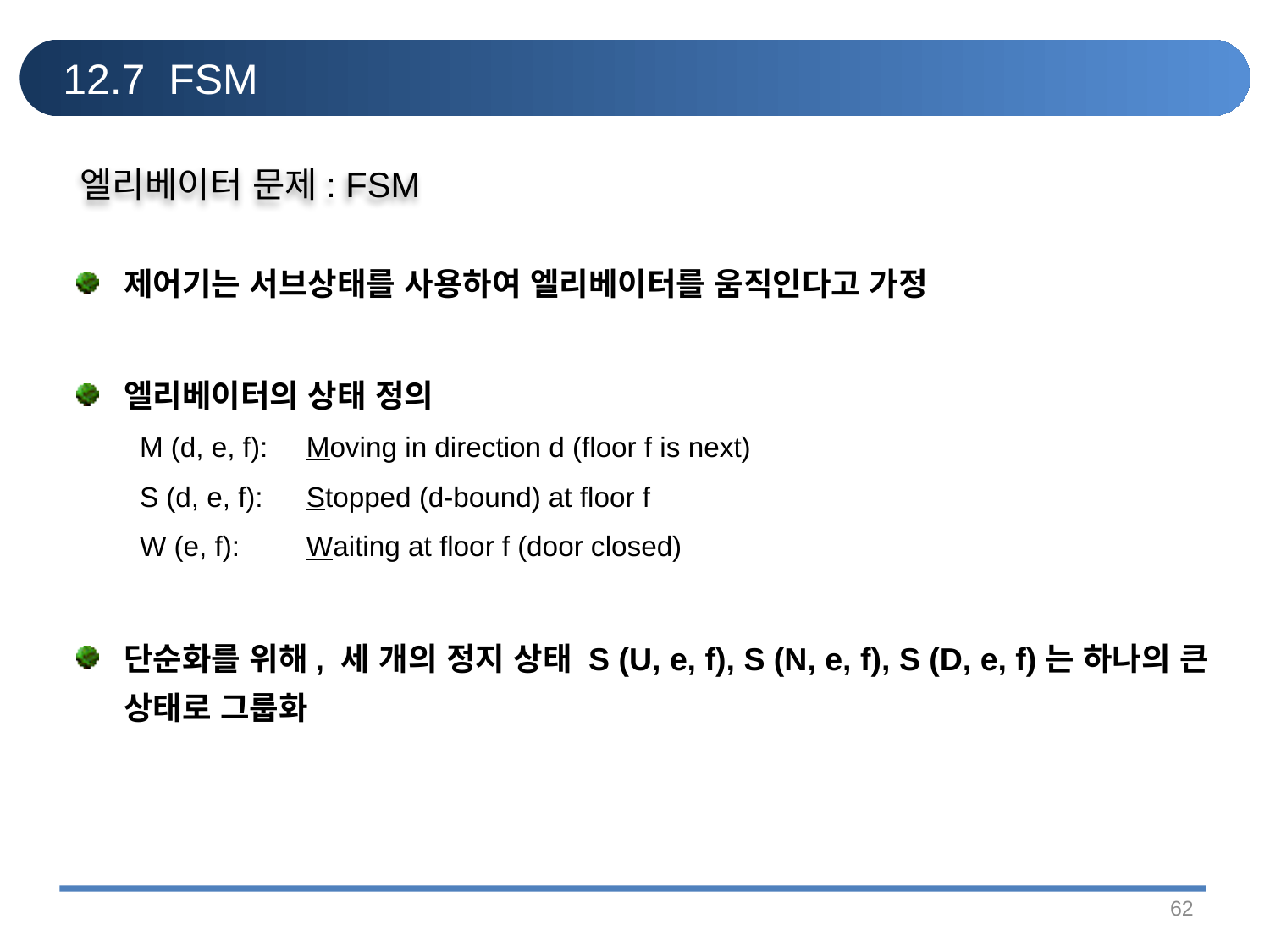

# 12.7  FSM
엘리베이터 문제: FSM
제어기는 서브상태를 사용하여 엘리베이터를 움직인다고 가정

엘리베이터의 상태 정의
M (d, e, f):	Moving in direction d (floor f is next)
S (d, e, f):	Stopped (d-bound) at floor f
W (e, f):	Waiting at floor f (door closed)

단순화를 위해, 세 개의 정지 상태 S (U, e, f), S (N, e, f), S (D, e, f)는 하나의 큰 상태로 그룹화
62